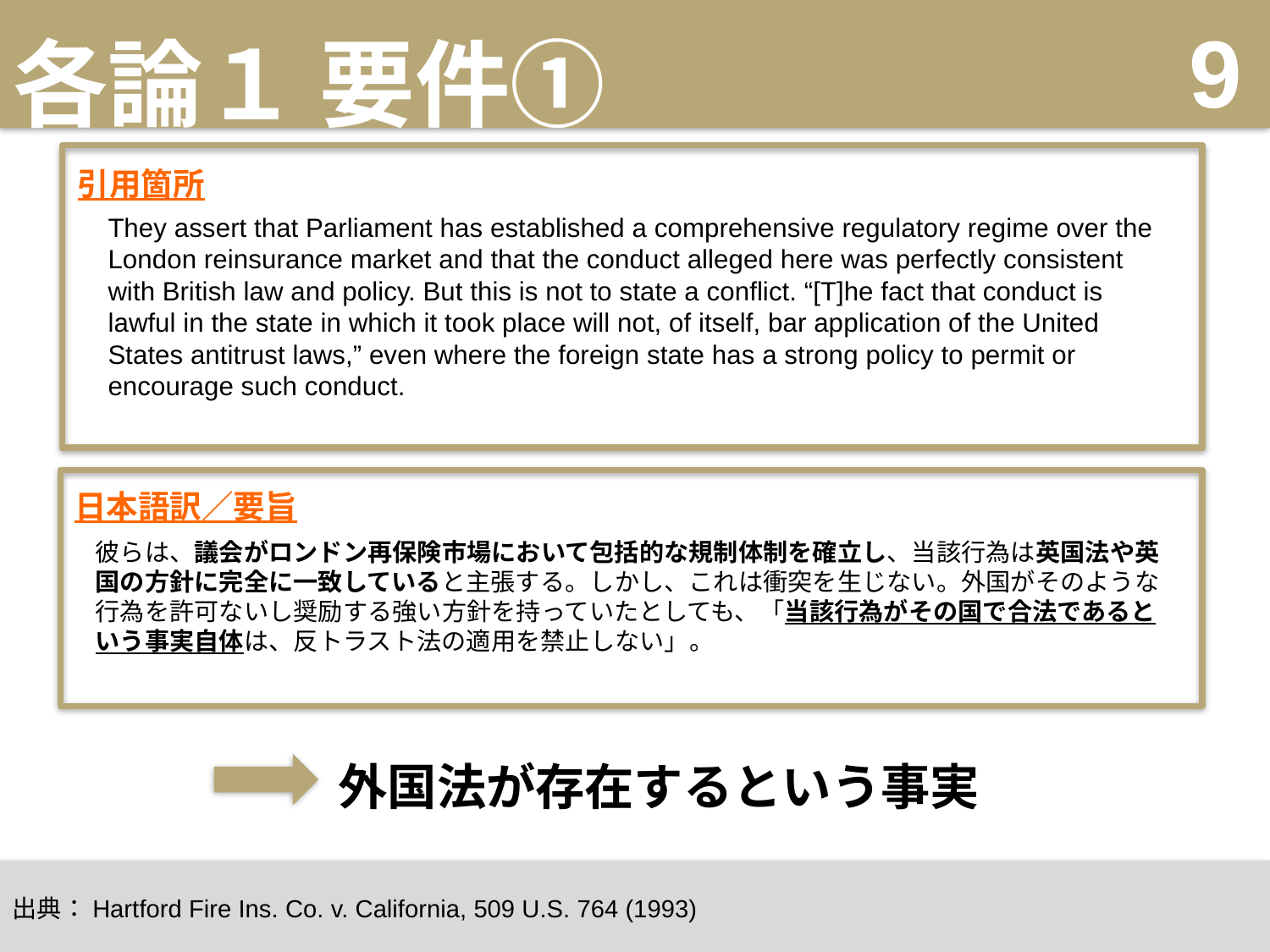

# 各論１ 要件①
9

引用箇所
They assert that Parliament has established a comprehensive regulatory regime over the London reinsurance market and that the conduct alleged here was perfectly consistent with British law and policy. But this is not to state a conflict. “[T]he fact that conduct is lawful in the state in which it took place will not, of itself, bar application of the United States antitrust laws,” even where the foreign state has a strong policy to permit or encourage such conduct.

日本語訳／要旨
彼らは、議会がロンドン再保険市場において包括的な規制体制を確立し、当該行為は英国法や英国の方針に完全に一致していると主張する。しかし、これは衝突を生じない。外国がそのような行為を許可ないし奨励する強い方針を持っていたとしても、「当該行為がその国で合法であるという事実自体は、反トラスト法の適用を禁止しない」。
外国法が存在するという事実

出典：Hartford Fire Ins. Co. v. California, 509 U.S. 764 (1993)